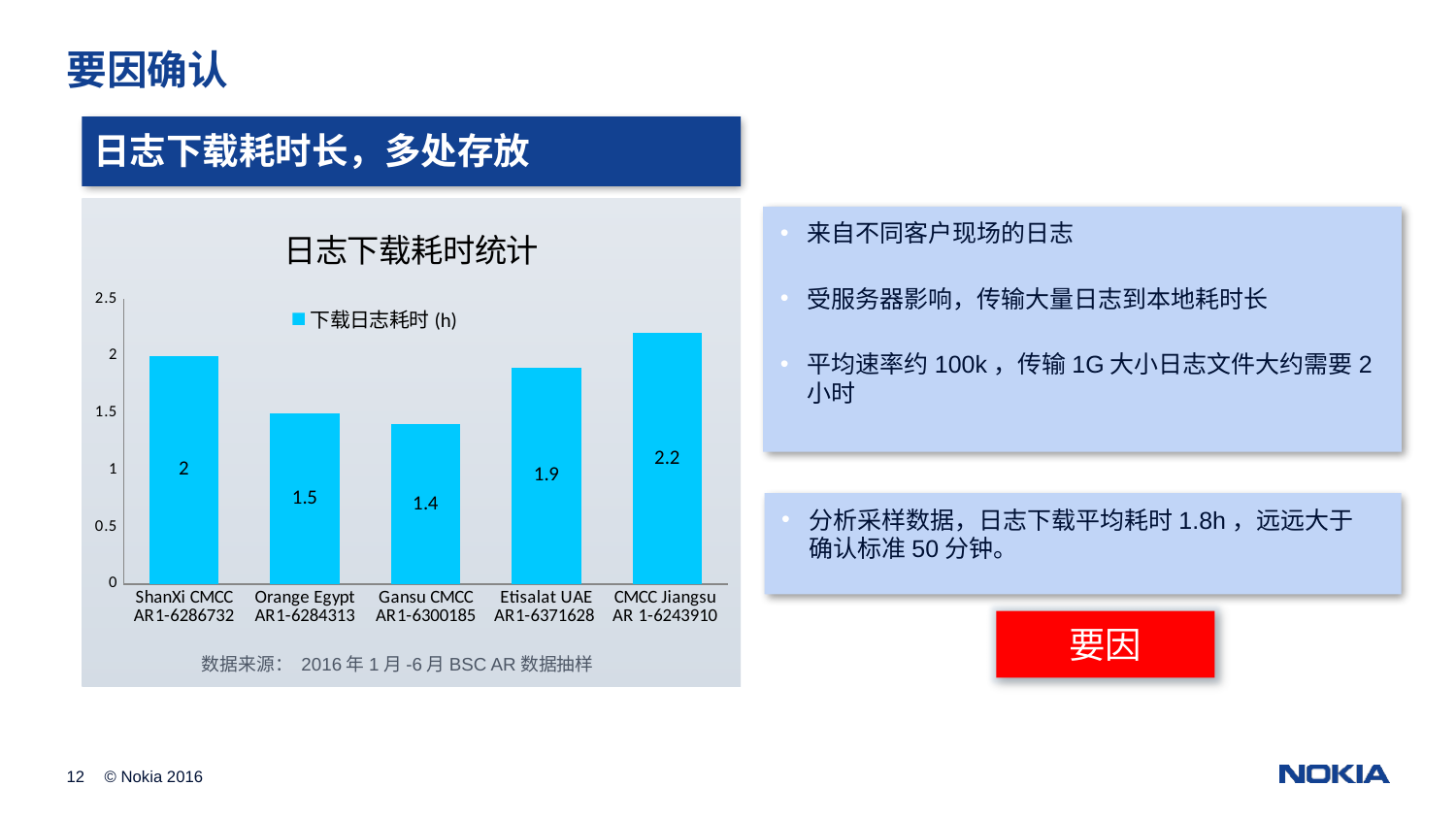

# 要因确认
日志下载耗时长，多处存放

### Chart: 日志下载耗时统计

| Category |  |
|---|---|
| ShanXi CMCC AR1-6286732 | 2.0 |
| Orange Egypt AR1-6284313 | 1.5 |
| Gansu CMCC AR1-6300185 | 1.4 |
| Etisalat UAE AR1-6371628  | 1.9 |
| CMCC Jiangsu  AR 1-6243910  | 2.2 |
来自不同客户现场的日志
受服务器影响，传输大量日志到本地耗时长
平均速率约100k，传输1G大小日志文件大约需要2小时

分析采样数据，日志下载平均耗时1.8h，远远大于确认标准50分钟。
要因
数据来源： 2016年1月-6月BSC AR数据抽样